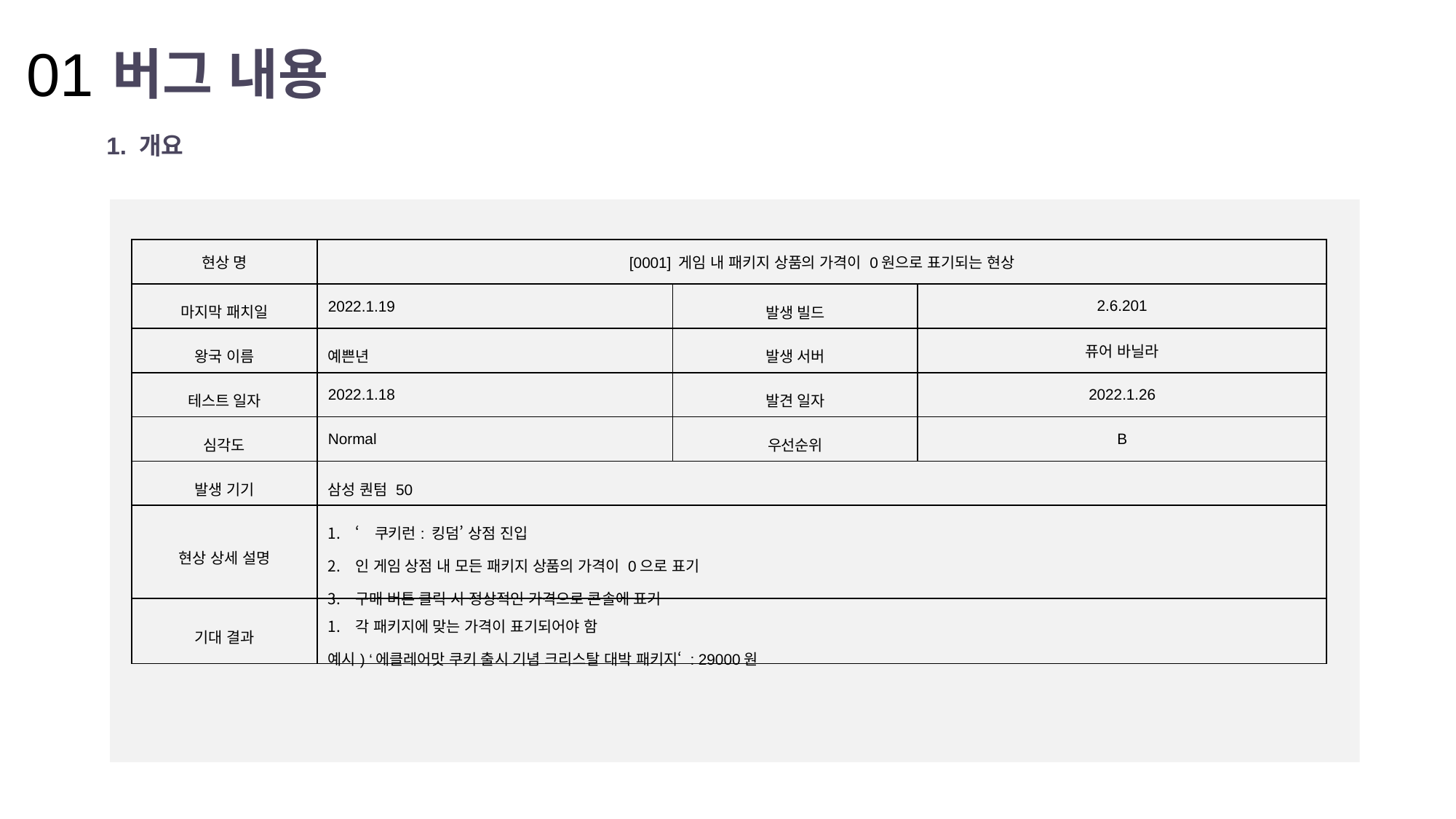

01
버그 내용
1. 개요

| 현상 명 | [0001] 게임 내 패키지 상품의 가격이 0원으로 표기되는 현상 |  |  |
| --- | --- | --- | --- |
| 마지막 패치일 | 2022.1.19 | 발생 빌드 | 2.6.201 |
| 왕국 이름 | 예쁜년 | 발생 서버 | 퓨어 바닐라 |
| 테스트 일자 | 2022.1.18 | 발견 일자 | 2022.1.26 |
| 심각도 | Normal | 우선순위 | B |
| 발생 기기 | 삼성 퀀텀 50 |  |  |
| 현상 상세 설명 | ‘쿠키런: 킹덤’ 상점 진입 인 게임 상점 내 모든 패키지 상품의 가격이 0으로 표기 구매 버튼 클릭 시 정상적인 가격으로 콘솔에 표기 |  |  |
| 기대 결과 | 각 패키지에 맞는 가격이 표기되어야 함 예시) ‘에클레어맛 쿠키 출시 기념 크리스탈 대박 패키지‘ : 29000원 |  |  |